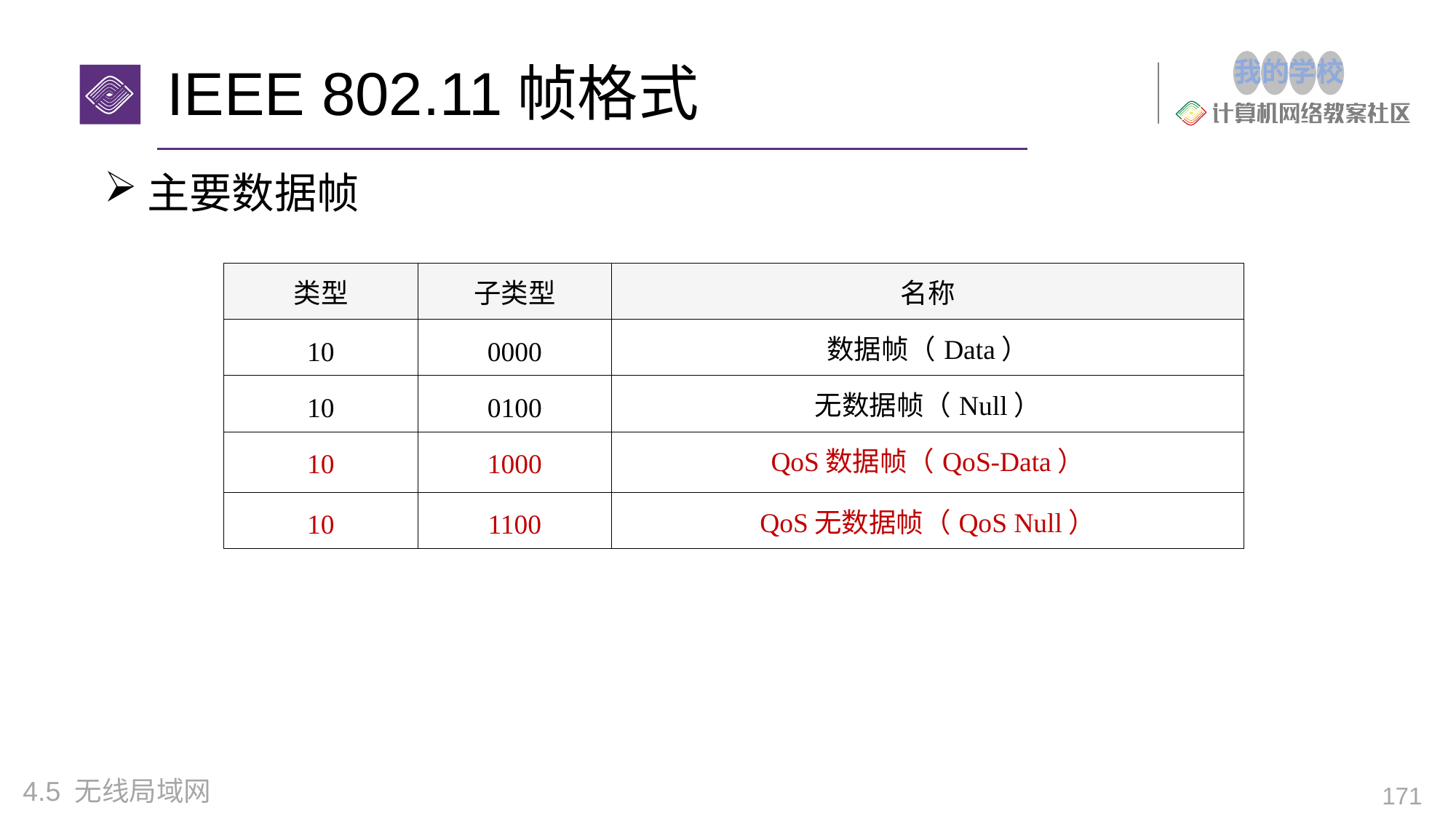

# IEEE 802.11帧格式
主要数据帧

| 类型 | 子类型 | 名称 |
| --- | --- | --- |
| 10 | 0000 | 数据帧（Data） |
| 10 | 0100 | 无数据帧（Null） |
| 10 | 1000 | QoS数据帧（QoS-Data） |
| 10 | 1100 | QoS无数据帧（QoS Null） |
4.5 无线局域网
171